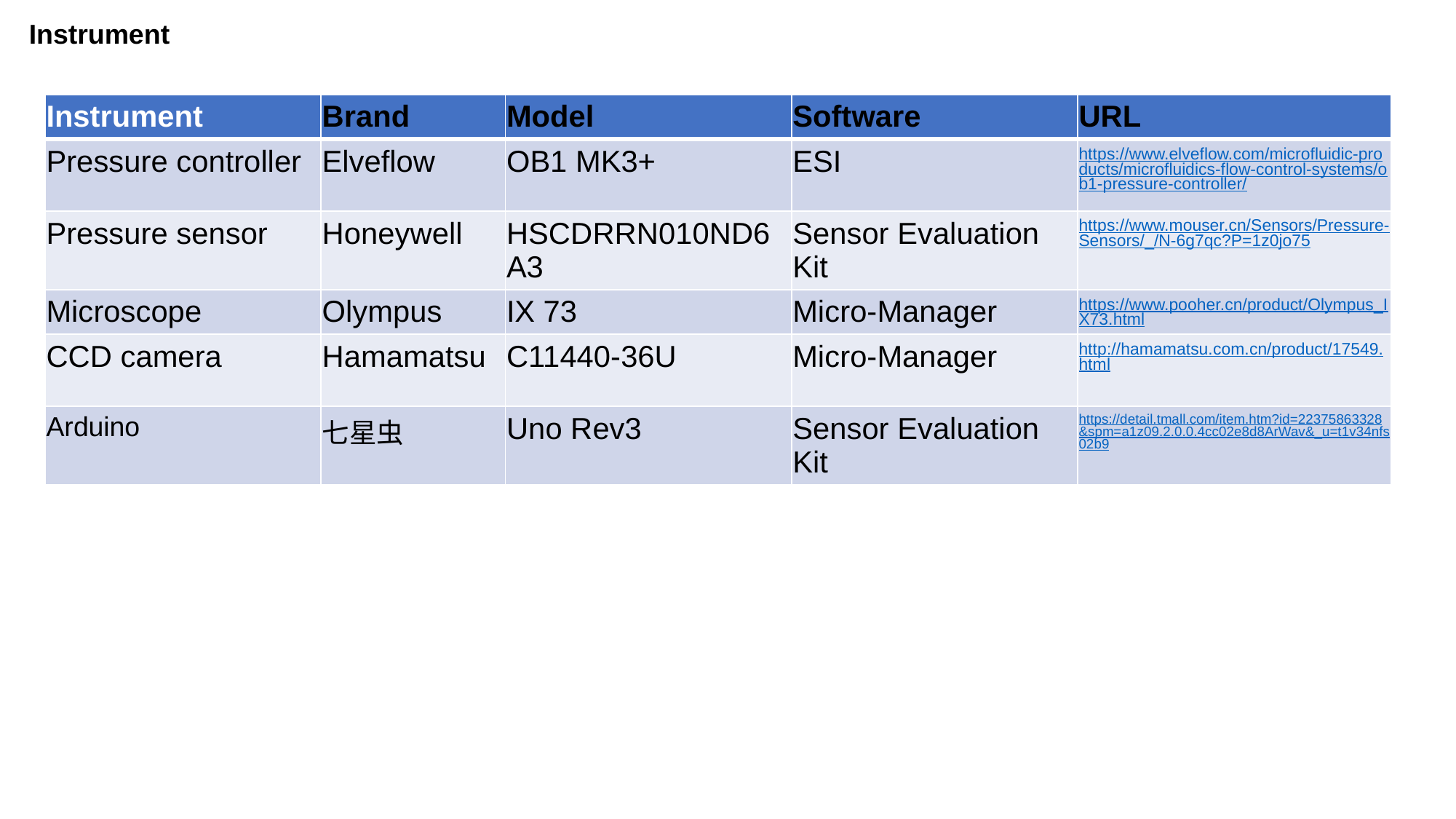

Instrument
| Instrument | Brand | Model | Software | URL |
| --- | --- | --- | --- | --- |
| Pressure controller | Elveflow | OB1 MK3+ | ESI | https://www.elveflow.com/microfluidic-products/microfluidics-flow-control-systems/ob1-pressure-controller/ |
| Pressure sensor | Honeywell | HSCDRRN010ND6A3 | Sensor Evaluation Kit | https://www.mouser.cn/Sensors/Pressure-Sensors/\_/N-6g7qc?P=1z0jo75 |
| Microscope | Olympus | IX 73 | Micro-Manager | https://www.pooher.cn/product/Olympus\_IX73.html |
| CCD camera | Hamamatsu | C11440-36U | Micro-Manager | http://hamamatsu.com.cn/product/17549.html |
| Arduino | 七星虫 | Uno Rev3 | Sensor Evaluation Kit | https://detail.tmall.com/item.htm?id=22375863328&spm=a1z09.2.0.0.4cc02e8d8ArWav&\_u=t1v34nfs02b9 |